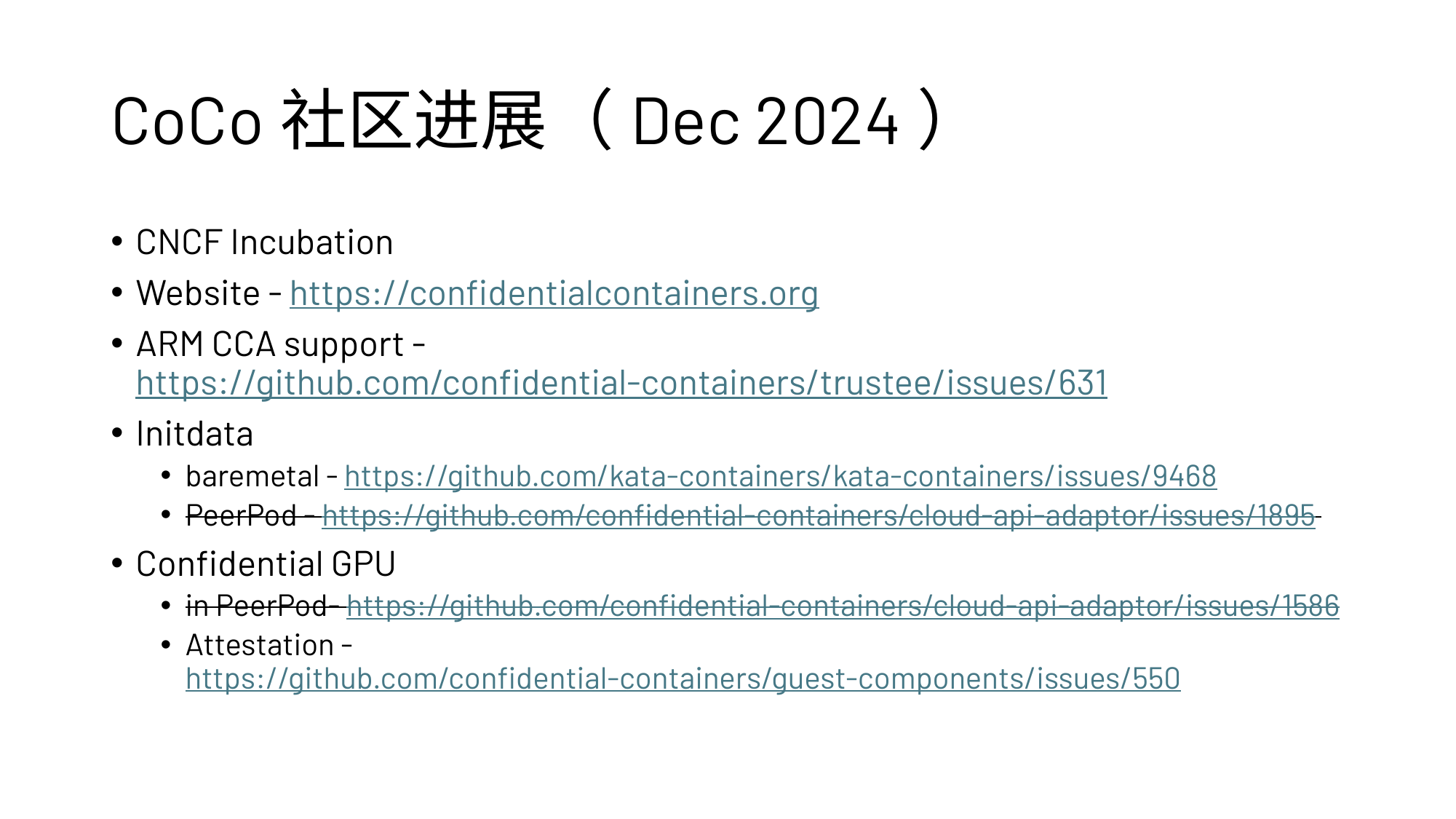

# CoCo社区进展（Dec 2024）
CNCF Incubation
Website - https://confidentialcontainers.org
ARM CCA support - https://github.com/confidential-containers/trustee/issues/631
Initdata
baremetal - https://github.com/kata-containers/kata-containers/issues/9468
PeerPod - https://github.com/confidential-containers/cloud-api-adaptor/issues/1895
Confidential GPU
in PeerPod- https://github.com/confidential-containers/cloud-api-adaptor/issues/1586
Attestation - https://github.com/confidential-containers/guest-components/issues/550